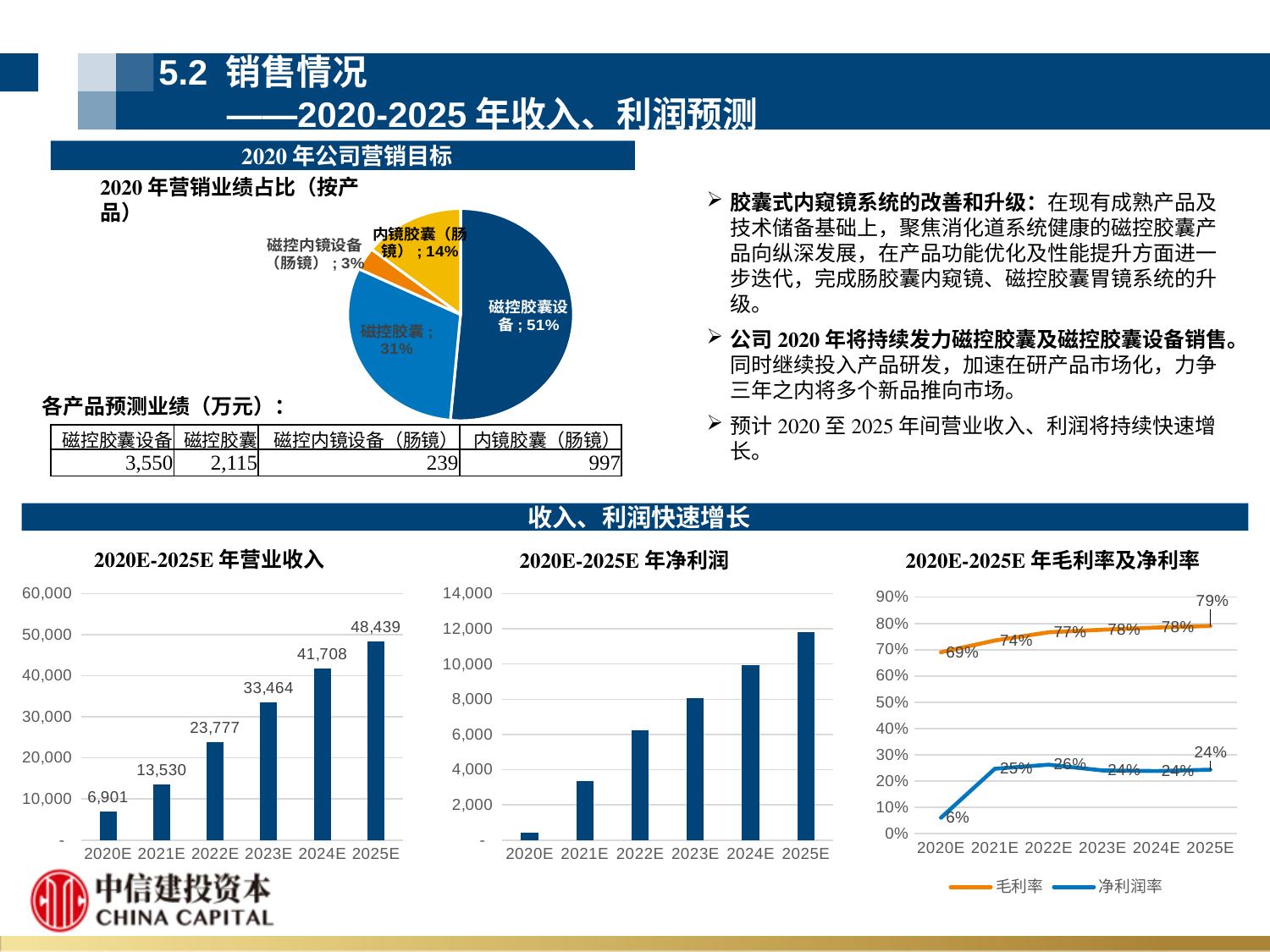

5.2 销售情况
       ——2020-2025年收入、利润预测
2020年公司营销目标
2020年营销业绩占比（按产品）

### Chart

| Category |  |
|---|---|
| 磁控胶囊设备 | 0.5144182002608317 |
| 磁控胶囊 | 0.30647732212722795 |
| 磁控内镜设备（肠镜） | 0.03463266193305318 |
| 内镜胶囊（肠镜） | 0.14447181567888712 |
胶囊式内窥镜系统的改善和升级：在现有成熟产品及技术储备基础上，聚焦消化道系统健康的磁控胶囊产品向纵深发展，在产品功能优化及性能提升方面进一步迭代，完成肠胶囊内窥镜、磁控胶囊胃镜系统的升级。
公司2020年将持续发力磁控胶囊及磁控胶囊设备销售。同时继续投入产品研发，加速在研产品市场化，力争三年之内将多个新品推向市场。
预计2020至2025年间营业收入、利润将持续快速增长。

各产品预测业绩（万元）：
| 磁控胶囊设备 | 磁控胶囊 | 磁控内镜设备（肠镜） | 内镜胶囊（肠镜） |
| --- | --- | --- | --- |
| 3,550 | 2,115 | 239 | 997 |
收入、利润快速增长
2020E-2025E年营业收入
2020E-2025E年净利润
2020E-2025E年毛利率及净利率

### Chart

| Category | 营业收入（万元） |
|---|---|
| 2020E | 6901.0 |
| 2021E | 13529.902 |
| 2022E | 23776.688 |
| 2023E | 33463.958 |
| 2024E | 41707.716 |
| 2025E | 48439.1 |

### Chart

| Category | 净利润（万元） |
|---|---|
| 2020E | 417.46270427844485 |
| 2021E | 3343.006359313482 |
| 2022E | 6240.899717254375 |
| 2023E | 8051.556075202241 |
| 2024E | 9941.571942519451 |
| 2025E | 11792.758262516465 |

### Chart

| Category | 毛利率 | 净利润率 |
|---|---|---|
| 2020E | 0.6904738443703811 | 0.060493074087588014 |
| 2021E | 0.7350712518095105 | 0.24708282139172047 |
| 2022E | 0.766372843854451 | 0.26247977503235 |
| 2023E | 0.7761083730740996 | 0.24060381844856013 |
| 2024E | 0.7843200044807057 | 0.23836289530981394 |
| 2025E | 0.7903111329483826 | 0.24345535450733943 |